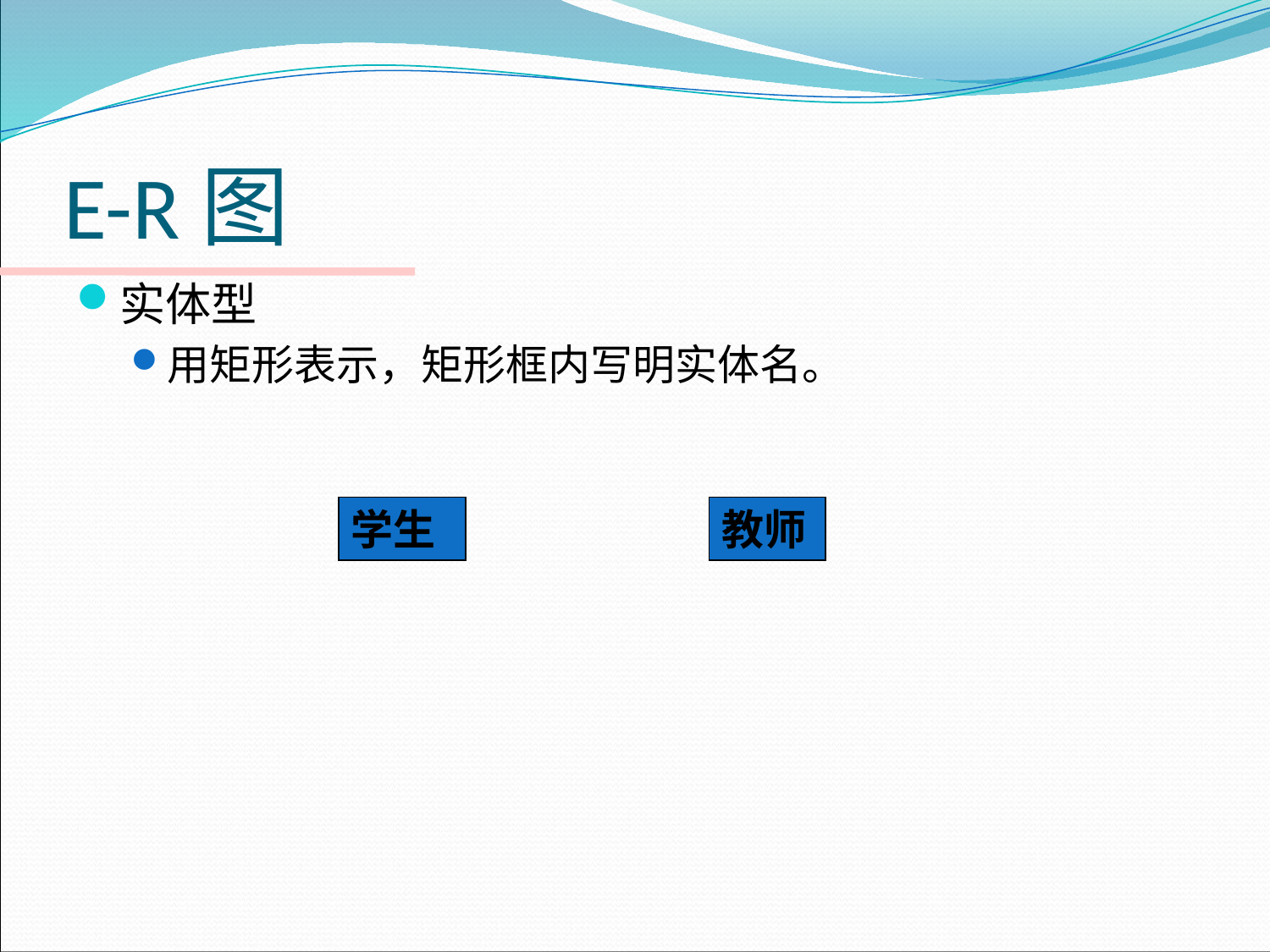

# E-R图
实体型
用矩形表示，矩形框内写明实体名。

学生
教师
48